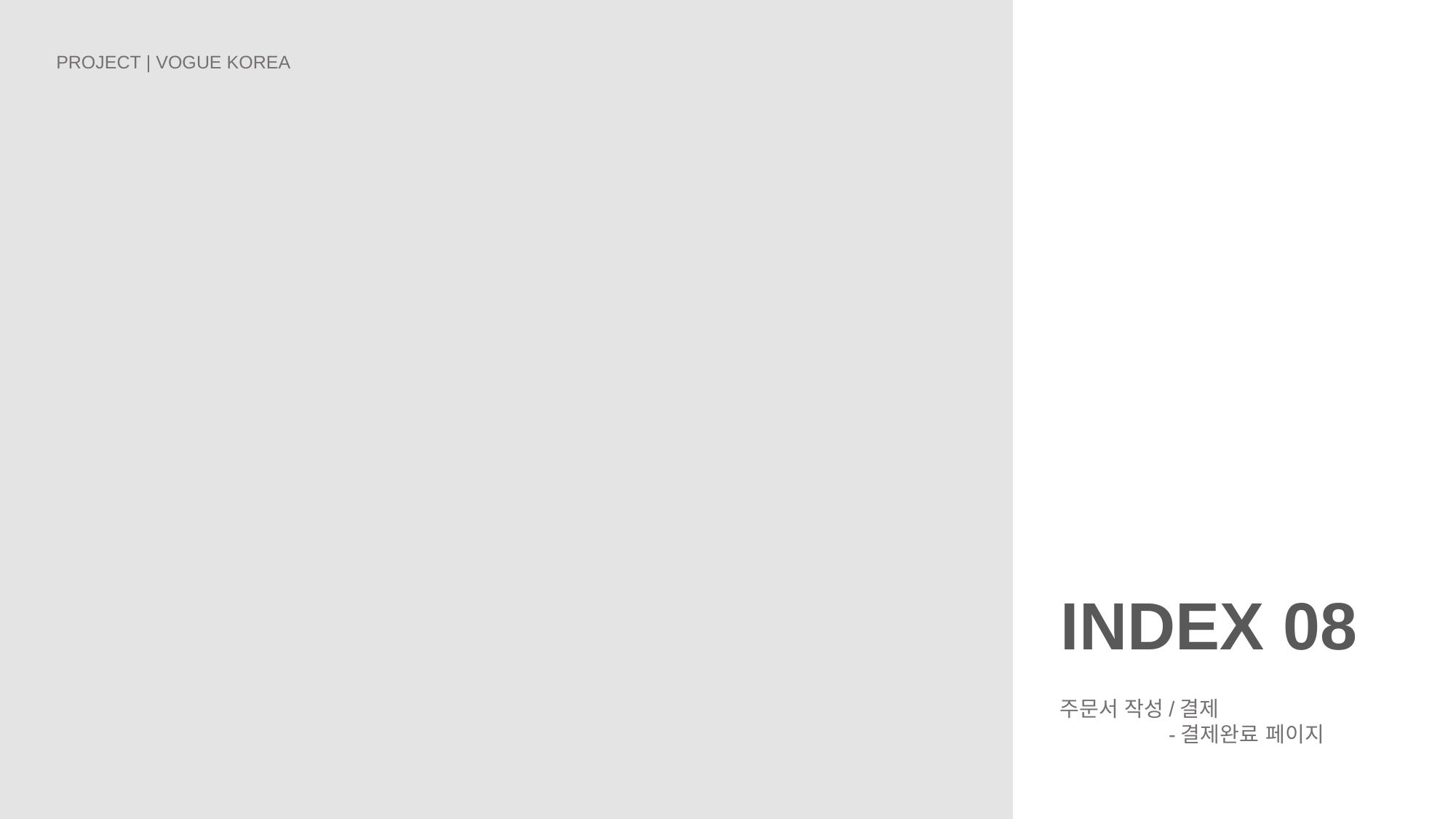

PROJECT | VOGUE KOREA
INDEX 08
주문서 작성/결제
	-결제완료 페이지